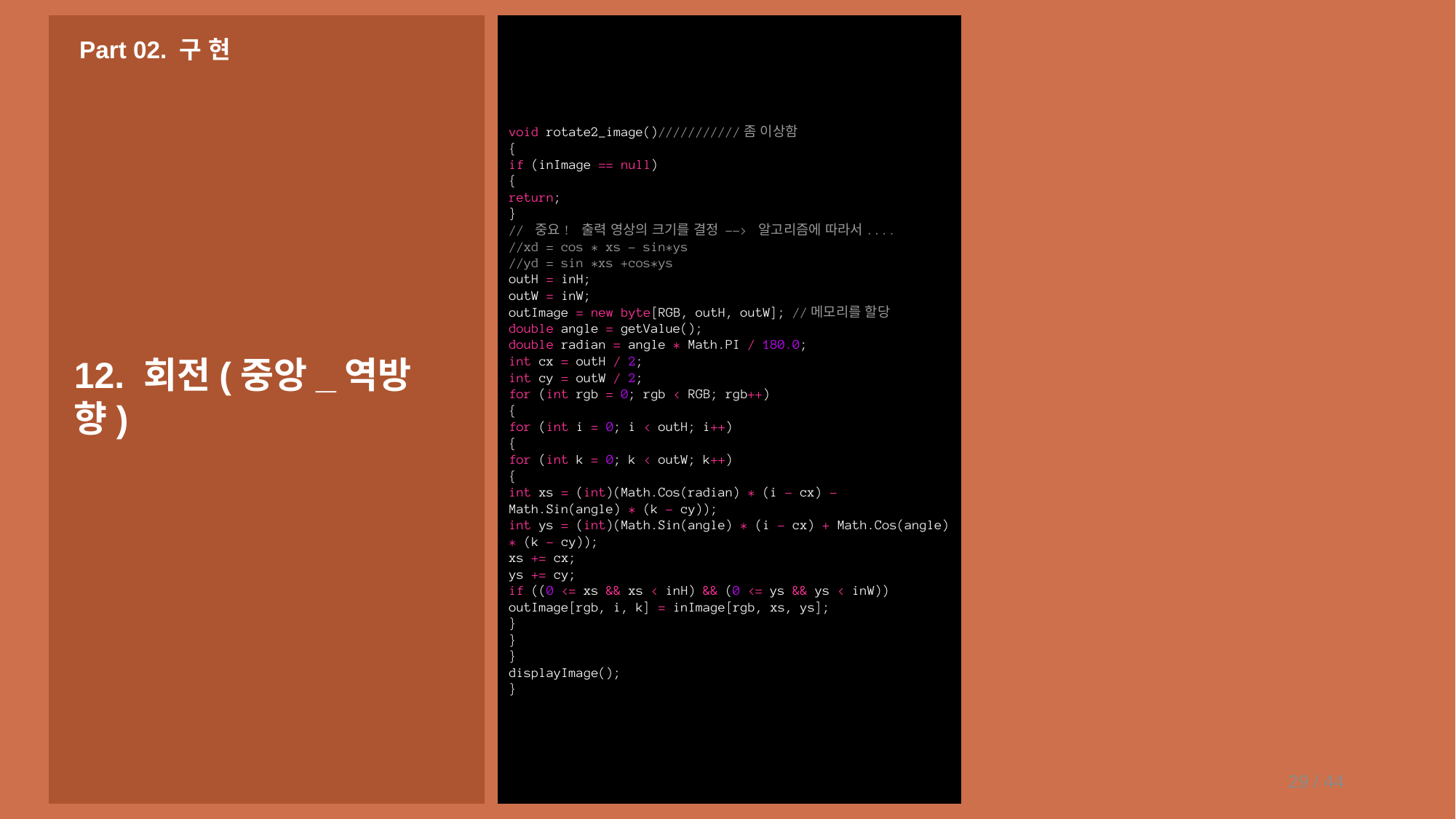

void rotate2_image()///////////좀 이상함
{
if (inImage == null)
{
return;
}
// 중요! 출력 영상의 크기를 결정 --> 알고리즘에 따라서....
//xd = cos * xs - sin*ys
//yd = sin *xs +cos*ys
outH = inH;
outW = inW;
outImage = new byte[RGB, outH, outW]; //메모리를 할당
double angle = getValue();
double radian = angle * Math.PI / 180.0;
int cx = outH / 2;
int cy = outW / 2;
for (int rgb = 0; rgb < RGB; rgb++)
{
for (int i = 0; i < outH; i++)
{
for (int k = 0; k < outW; k++)
{
int xs = (int)(Math.Cos(radian) * (i - cx) - Math.Sin(angle) * (k - cy));
int ys = (int)(Math.Sin(angle) * (i - cx) + Math.Cos(angle) * (k - cy));
xs += cx;
ys += cy;
if ((0 <= xs && xs < inH) && (0 <= ys && ys < inW))
outImage[rgb, i, k] = inImage[rgb, xs, ys];
}
}
}
displayImage();
}
Part 02. 구 현
12. 회전(중앙_역방향)
29 / 44